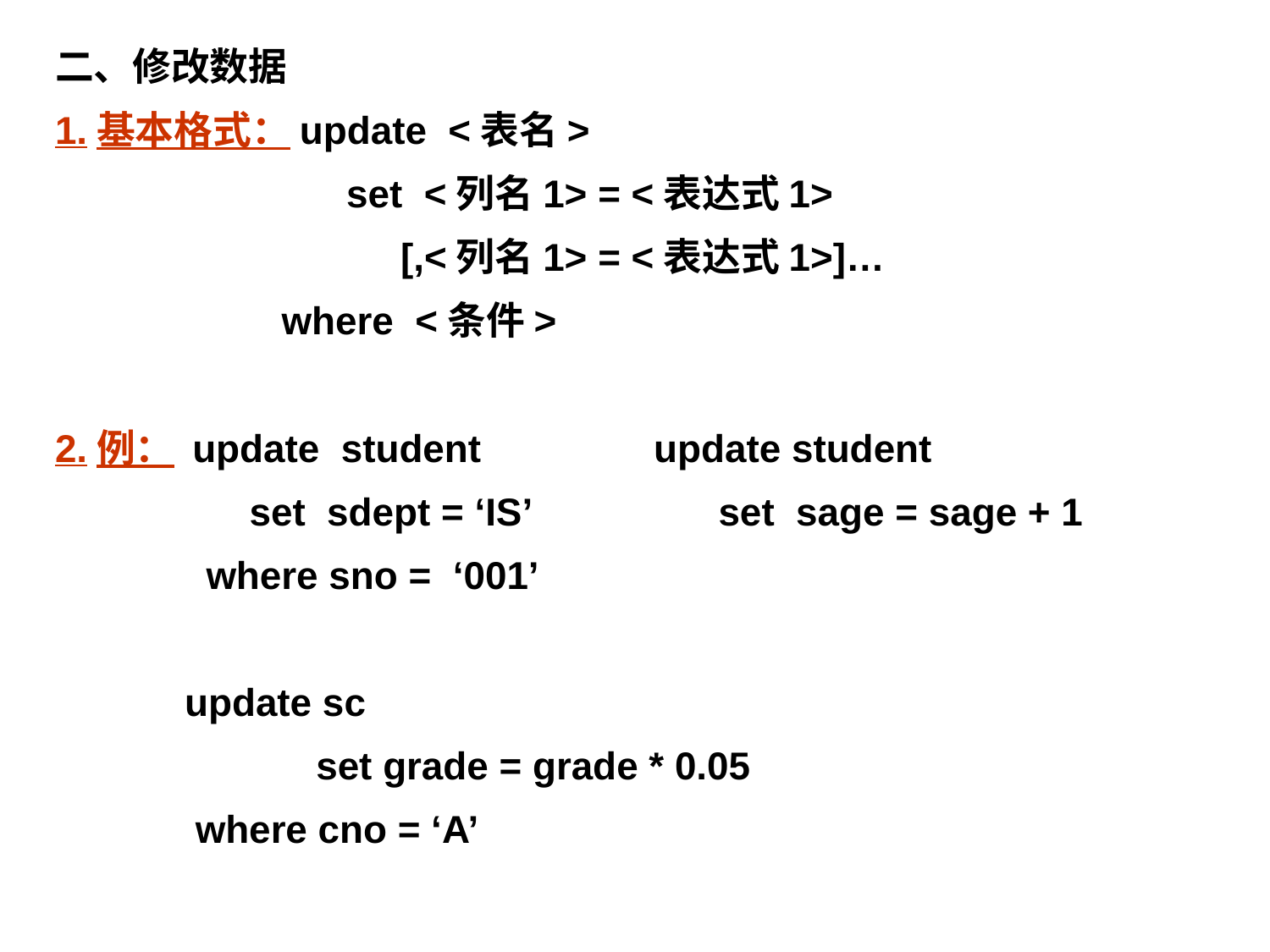

二、修改数据
1.基本格式：update  <表名>
                           set  <列名1> = <表达式1>
                                [,<列名1> = <表达式1>]…
                     where  <条件>

2.例： update  student		    update student
                  set  sdept = ‘IS’	          set  sage = sage + 1
              where sno =  ‘001’

            update sc
		        set grade = grade * 0.05
             where cno = ‘A’